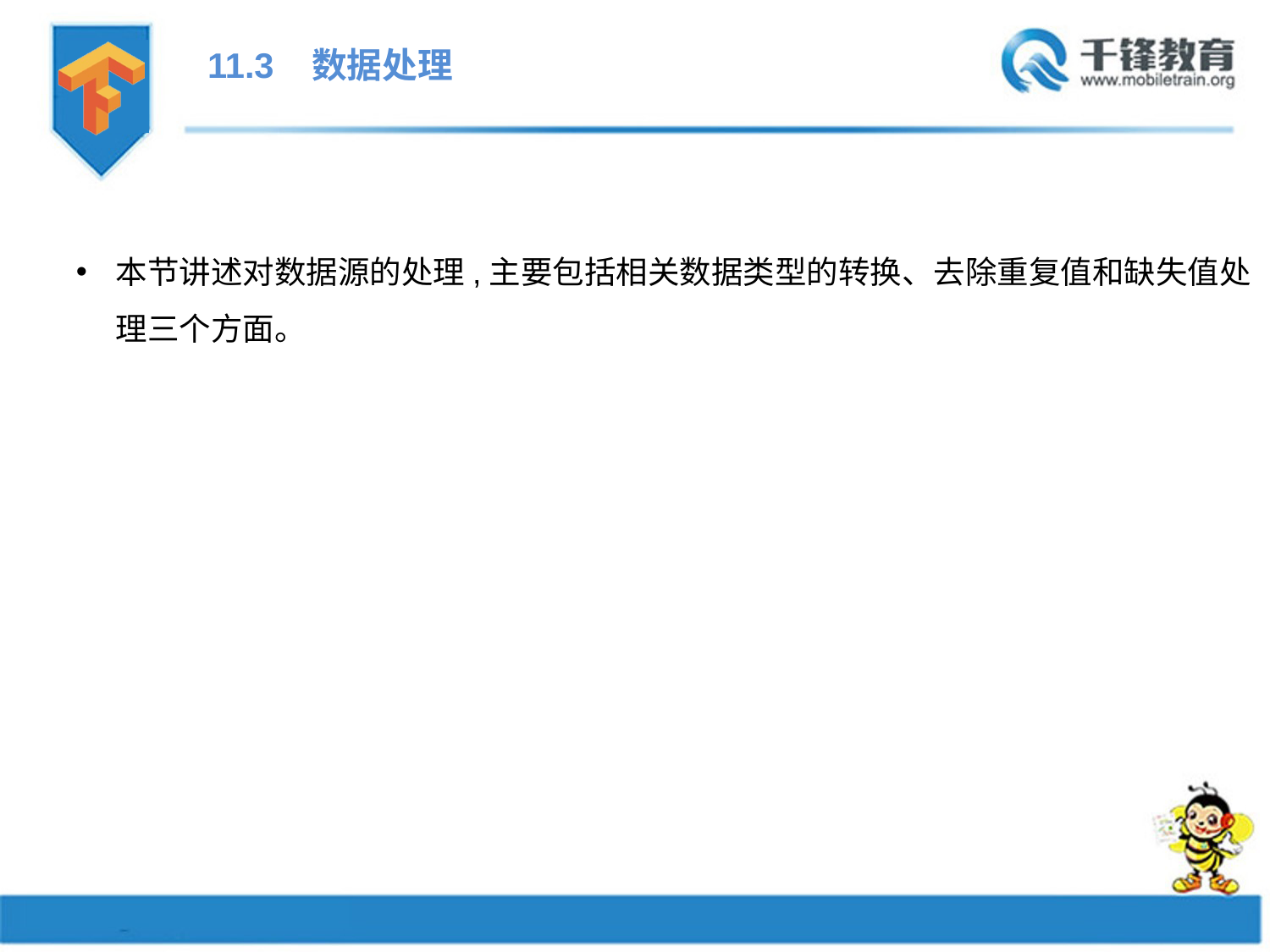

11.3   数据处理
本节讲述对数据源的处理,主要包括相关数据类型的转换、去除重复值和缺失值处理三个方面。